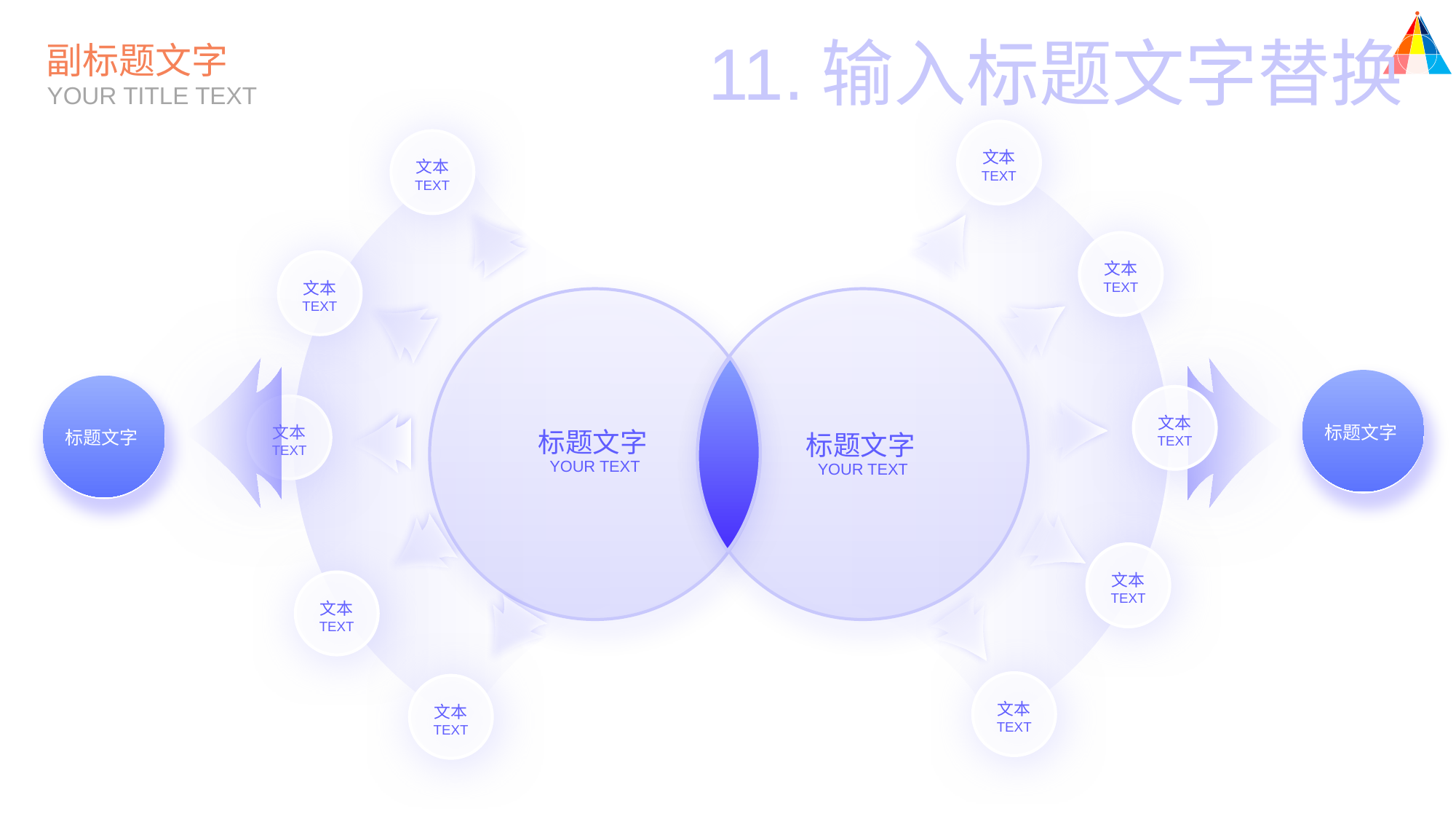

11.输入标题文字替换
副标题文字
YOUR TITLE TEXT

文本
TEXT

文本
TEXT

文本
TEXT

文本
TEXT

标题文字

标题文字

文本
TEXT

文本
TEXT
标题文字
标题文字
YOUR TEXT
YOUR TEXT

文本
TEXT

文本
TEXT

文本
TEXT

文本
TEXT